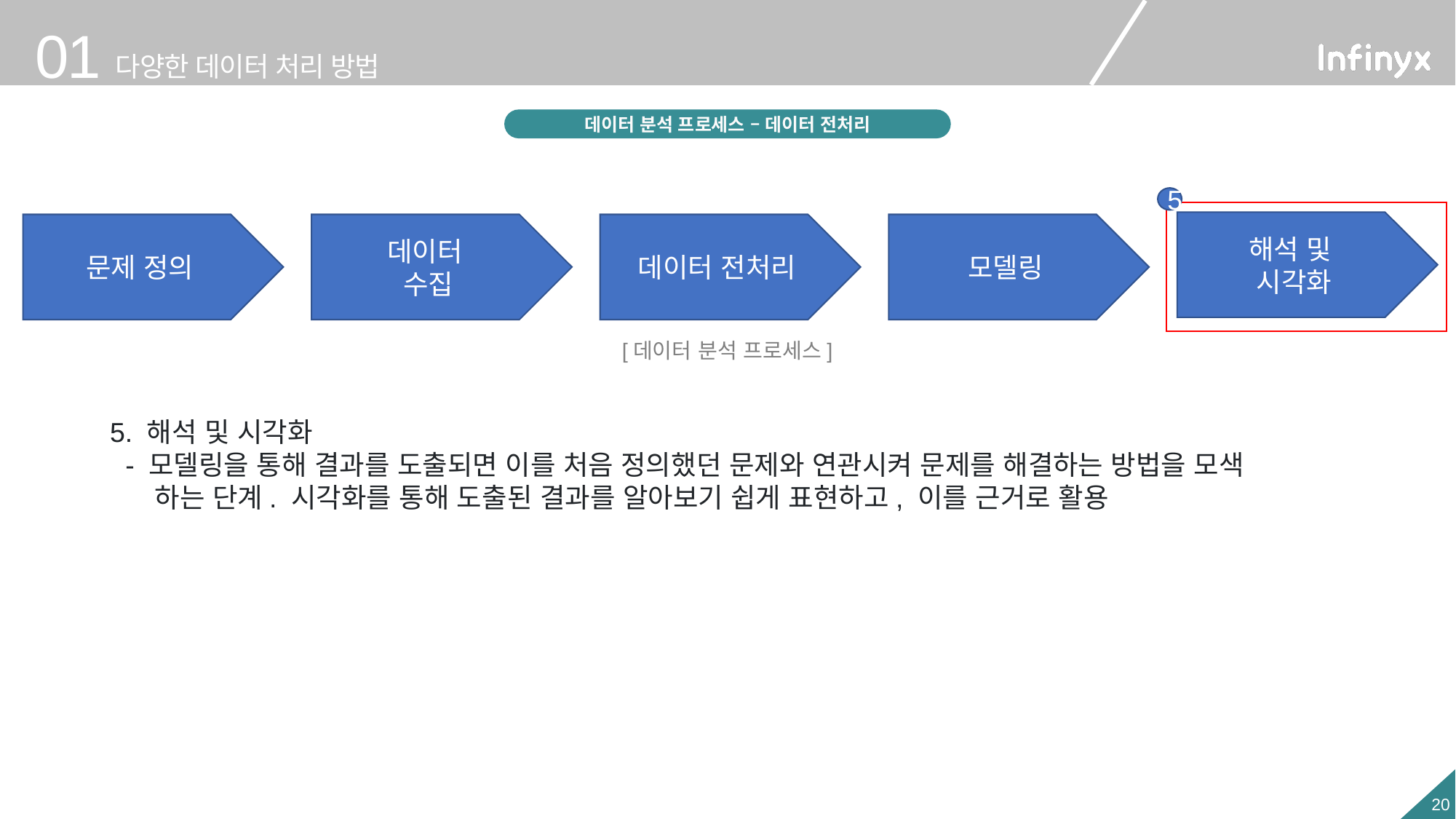

데이터 분석 프로세스 – 데이터 전처리
5

해석 및
시각화
문제 정의
데이터
수집
데이터 전처리
모델링
[데이터 분석 프로세스]
5. 해석 및 시각화
  - 모델링을 통해 결과를 도출되면 이를 처음 정의했던 문제와 연관시켜 문제를 해결하는 방법을 모색
     하는 단계. 시각화를 통해 도출된 결과를 알아보기 쉽게 표현하고, 이를 근거로 활용